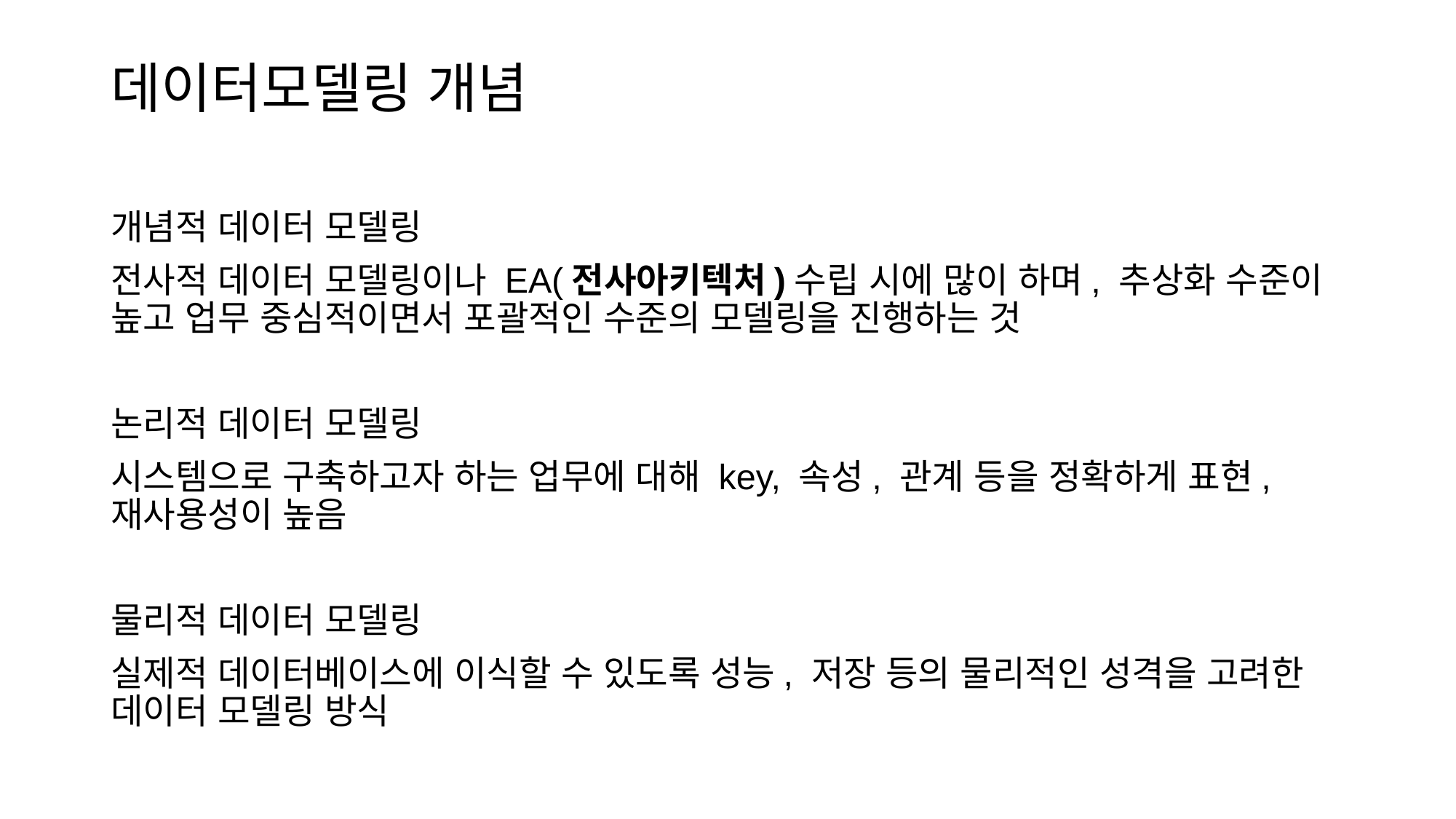

# 데이터모델링 개념

개념적 데이터 모델링
전사적 데이터 모델링이나 EA(전사아키텍처)수립 시에 많이 하며, 추상화 수준이 높고 업무 중심적이면서 포괄적인 수준의 모델링을 진행하는 것

논리적 데이터 모델링
시스템으로 구축하고자 하는 업무에 대해 key, 속성, 관계 등을 정확하게 표현, 재사용성이 높음

물리적 데이터 모델링
실제적 데이터베이스에 이식할 수 있도록 성능, 저장 등의 물리적인 성격을 고려한 데이터 모델링 방식